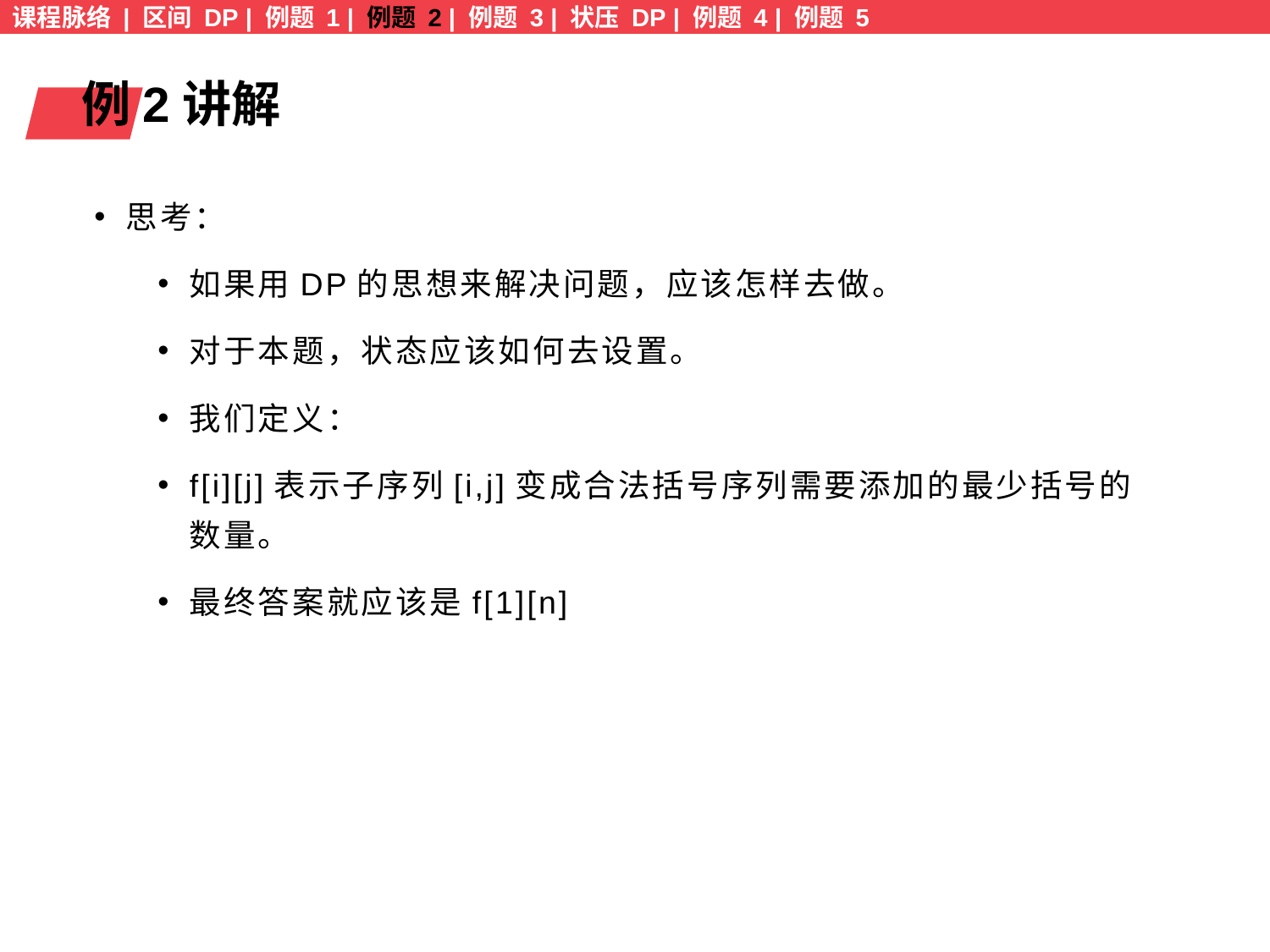

课程脉络 | 区间 DP | 例题 1 | 例题 2 | 例题 3 | 状压 DP | 例题 4 | 例题 5
例2讲解

思考：
如果用DP的思想来解决问题，应该怎样去做。
对于本题，状态应该如何去设置。
我们定义：
f[i][j]表示子序列[i,j]变成合法括号序列需要添加的最少括号的数量。
最终答案就应该是f[1][n]
18